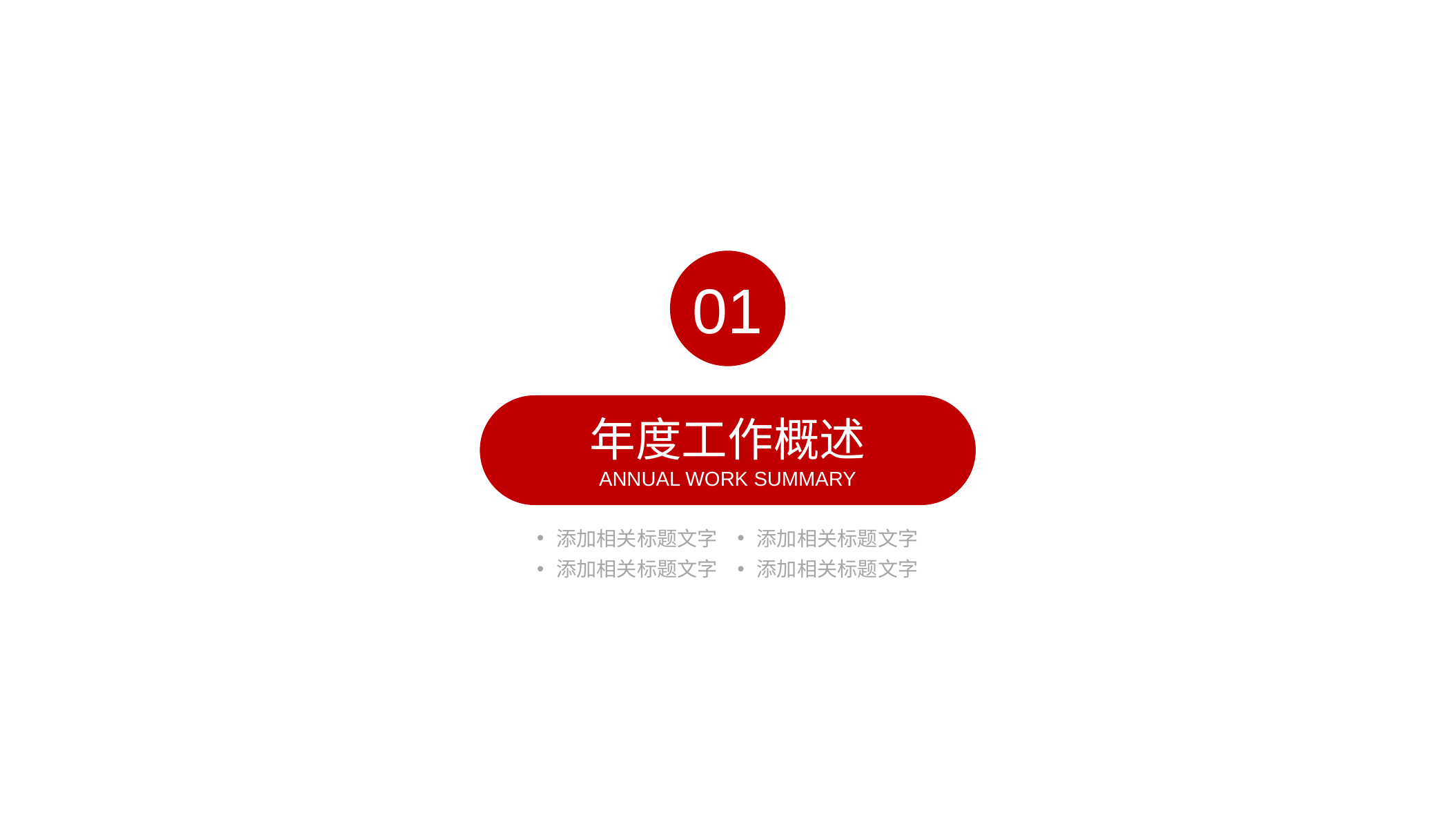

01

年度工作概述
ANNUAL WORK SUMMARY
添加相关标题文字
添加相关标题文字
添加相关标题文字
添加相关标题文字